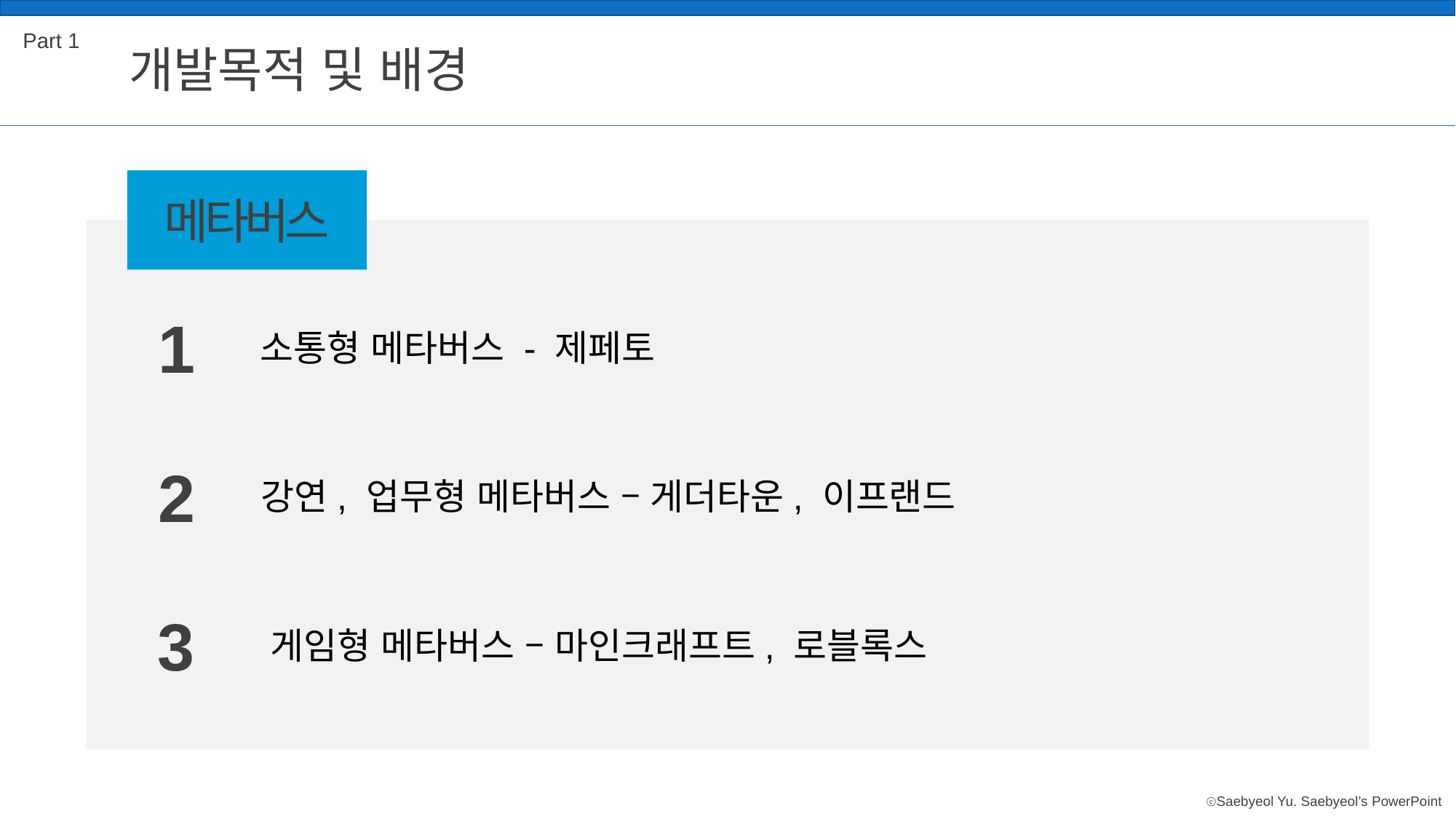

Part 1
개발목적 및 배경

메타버스

1
소통형 메타버스 - 제페토
2
강연, 업무형 메타버스 – 게더타운, 이프랜드
3
게임형 메타버스 – 마인크래프트, 로블록스